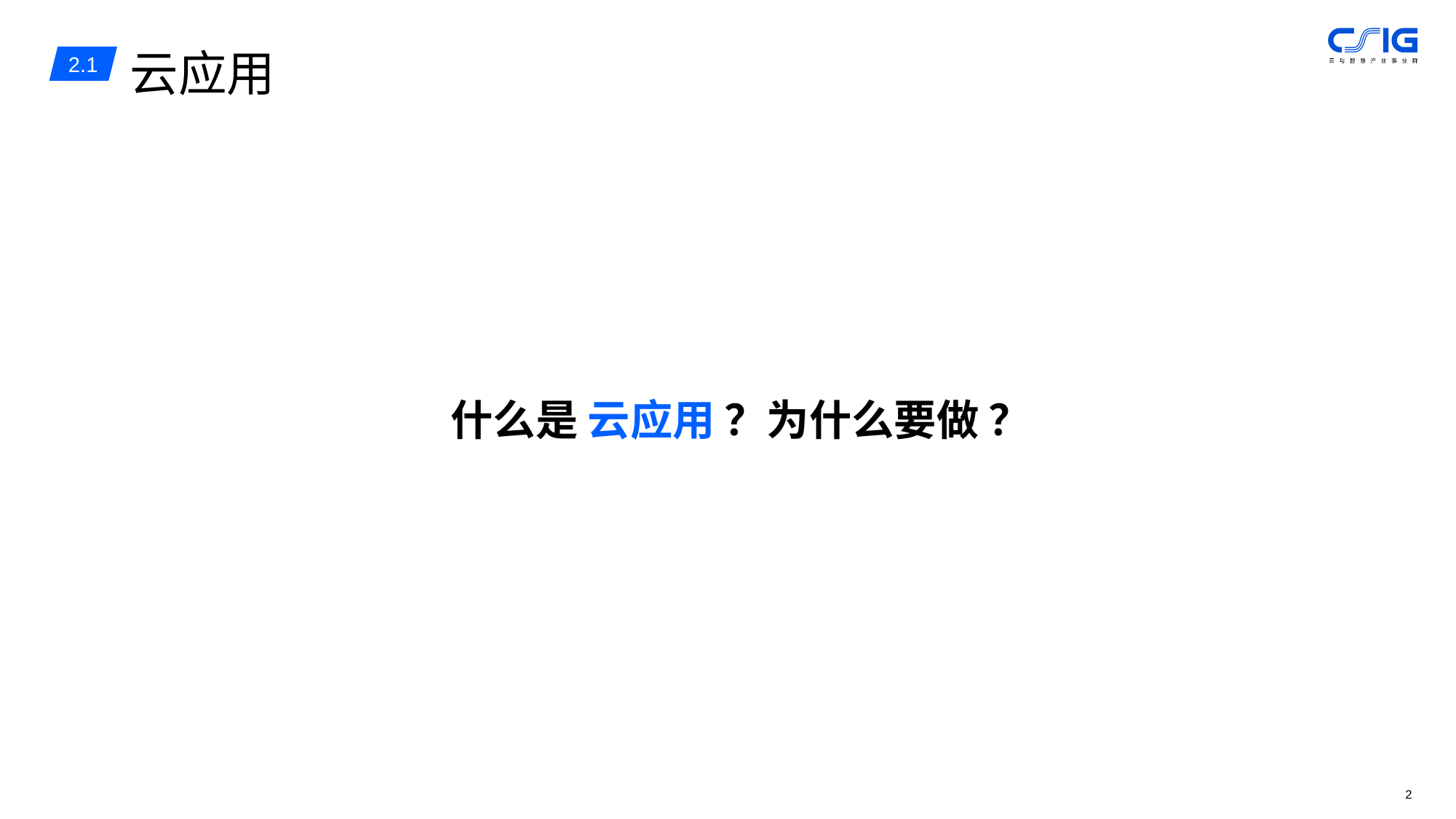

云应用
2.1
什么是 云应用 ？为什么要做 ？
2